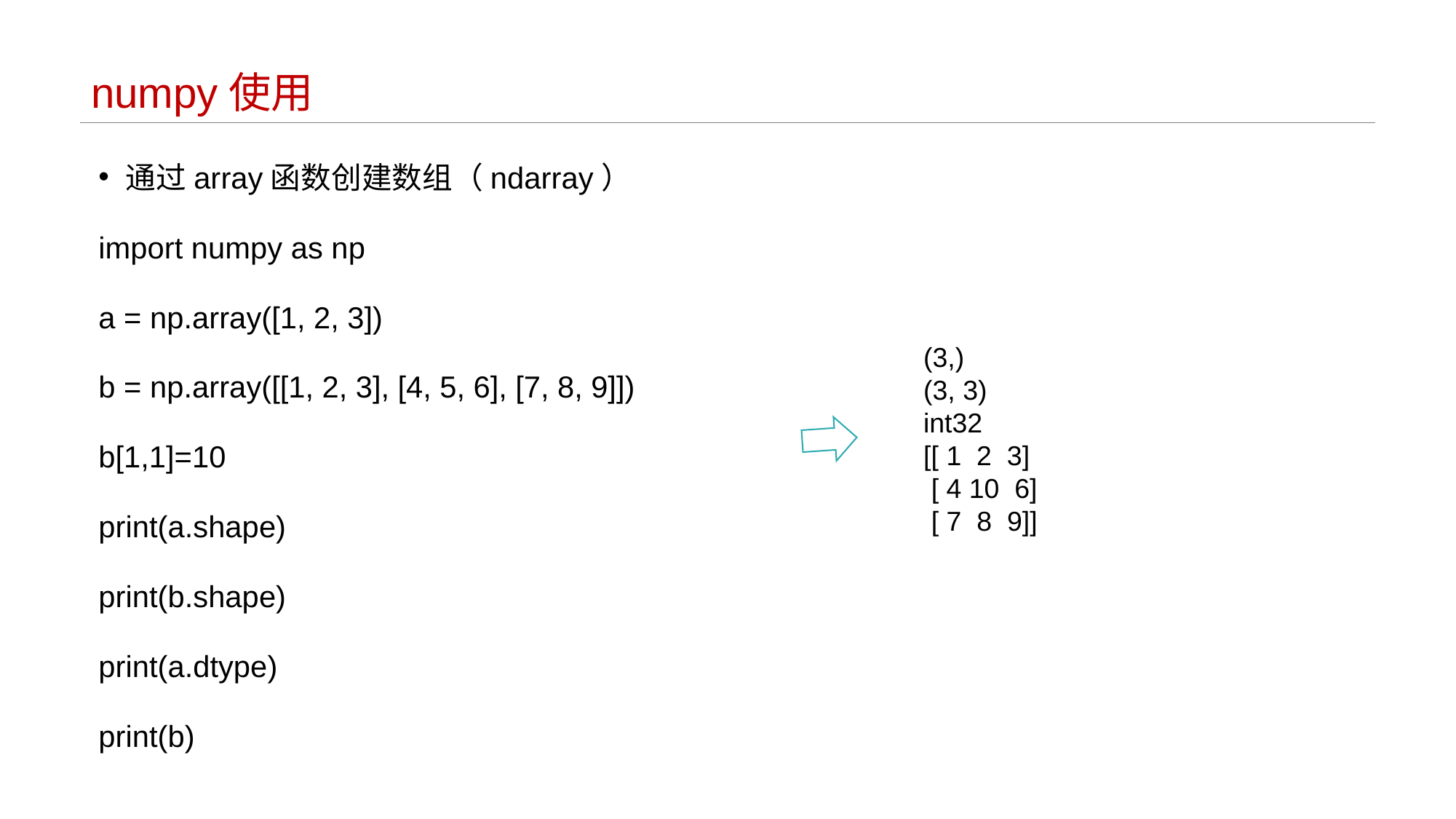

# numpy使用
通过array函数创建数组（ndarray）
import numpy as np
a = np.array([1, 2, 3])
b = np.array([[1, 2, 3], [4, 5, 6], [7, 8, 9]])
b[1,1]=10
print(a.shape)
print(b.shape)
print(a.dtype)
print(b)
(3,)
(3, 3)
int32
[[ 1  2  3]
 [ 4 10  6]
 [ 7  8  9]]